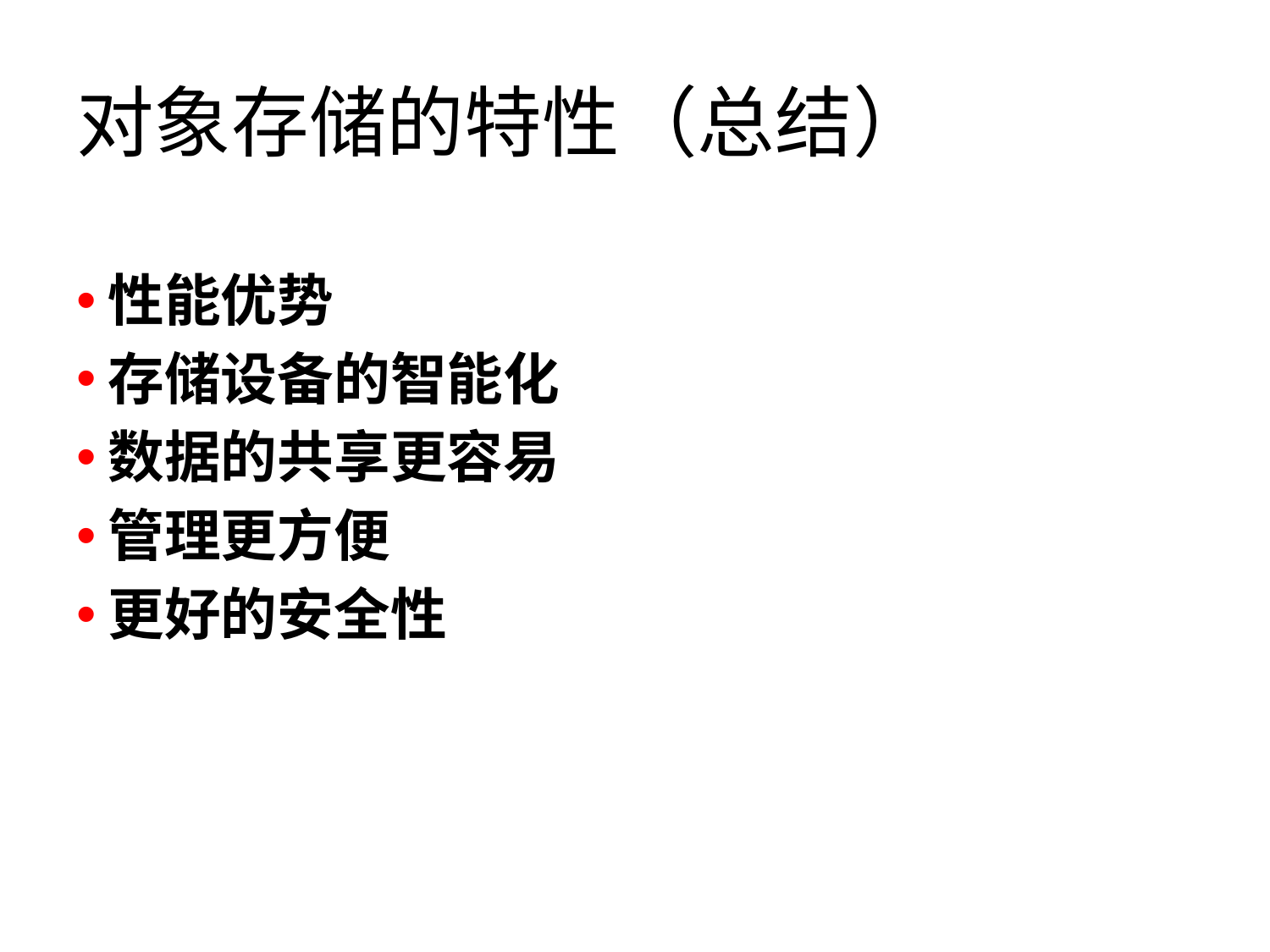

# 对象存储的特性（总结）
性能优势
存储设备的智能化
数据的共享更容易
管理更方便
更好的安全性